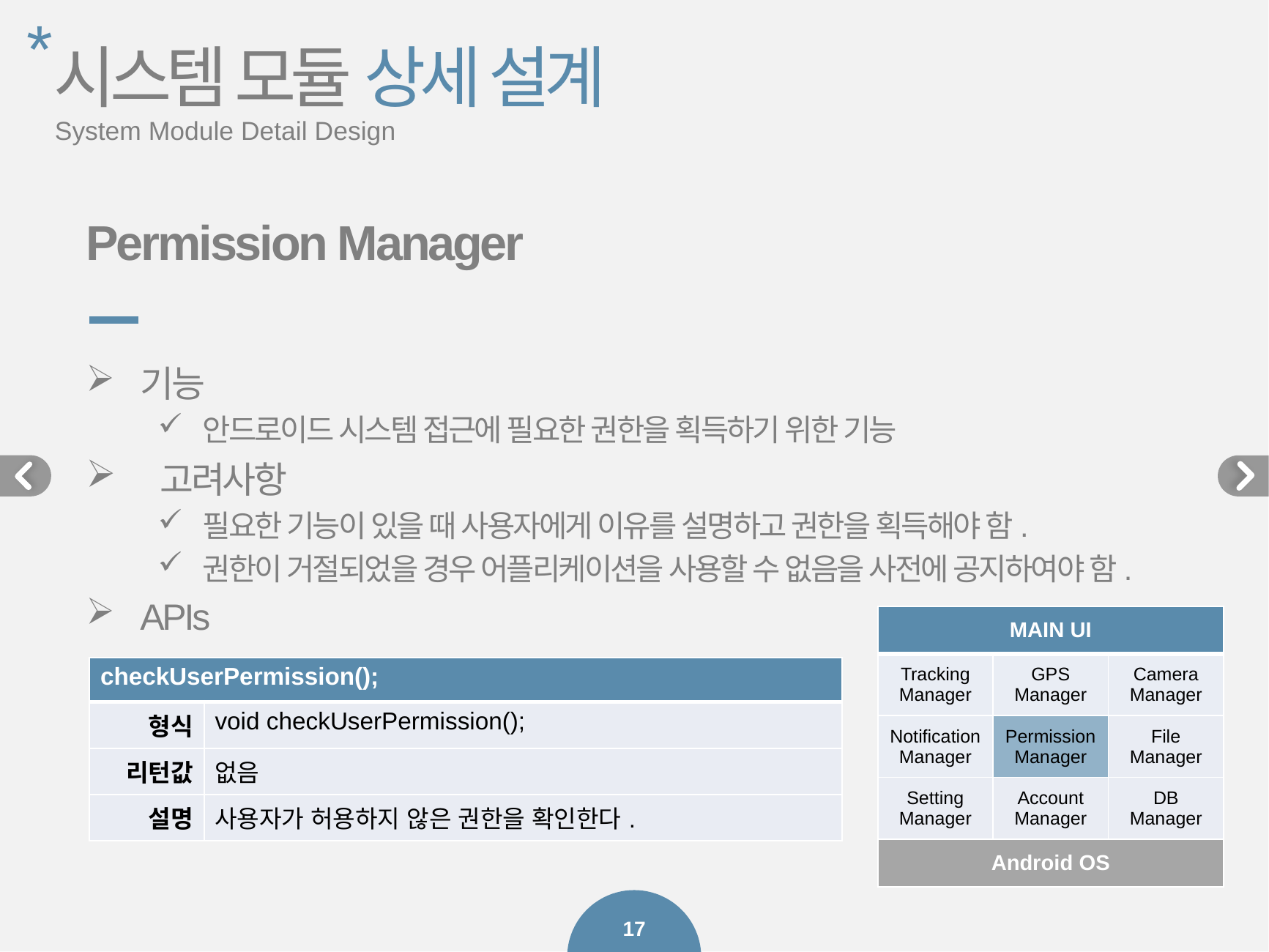

*
시스템 모듈 상세 설계
System Module Detail Design
Permission Manager
기능
안드로이드 시스템 접근에 필요한 권한을 획득하기 위한 기능
 고려사항
필요한 기능이 있을 때 사용자에게 이유를 설명하고 권한을 획득해야 함.
권한이 거절되었을 경우 어플리케이션을 사용할 수 없음을 사전에 공지하여야 함.
APIs

| MAIN UI |  |  |
| --- | --- | --- |
| Tracking Manager | GPS Manager | Camera Manager |
| Notification Manager | Permission Manager | File Manager |
| Setting Manager | Account Manager | DB Manager |
| Android OS |  |  |
| checkUserPermission(); |  |
| --- | --- |
| 형식 | void checkUserPermission(); |
| 리턴값 | 없음 |
| 설명 | 사용자가 허용하지 않은 권한을 확인한다. |